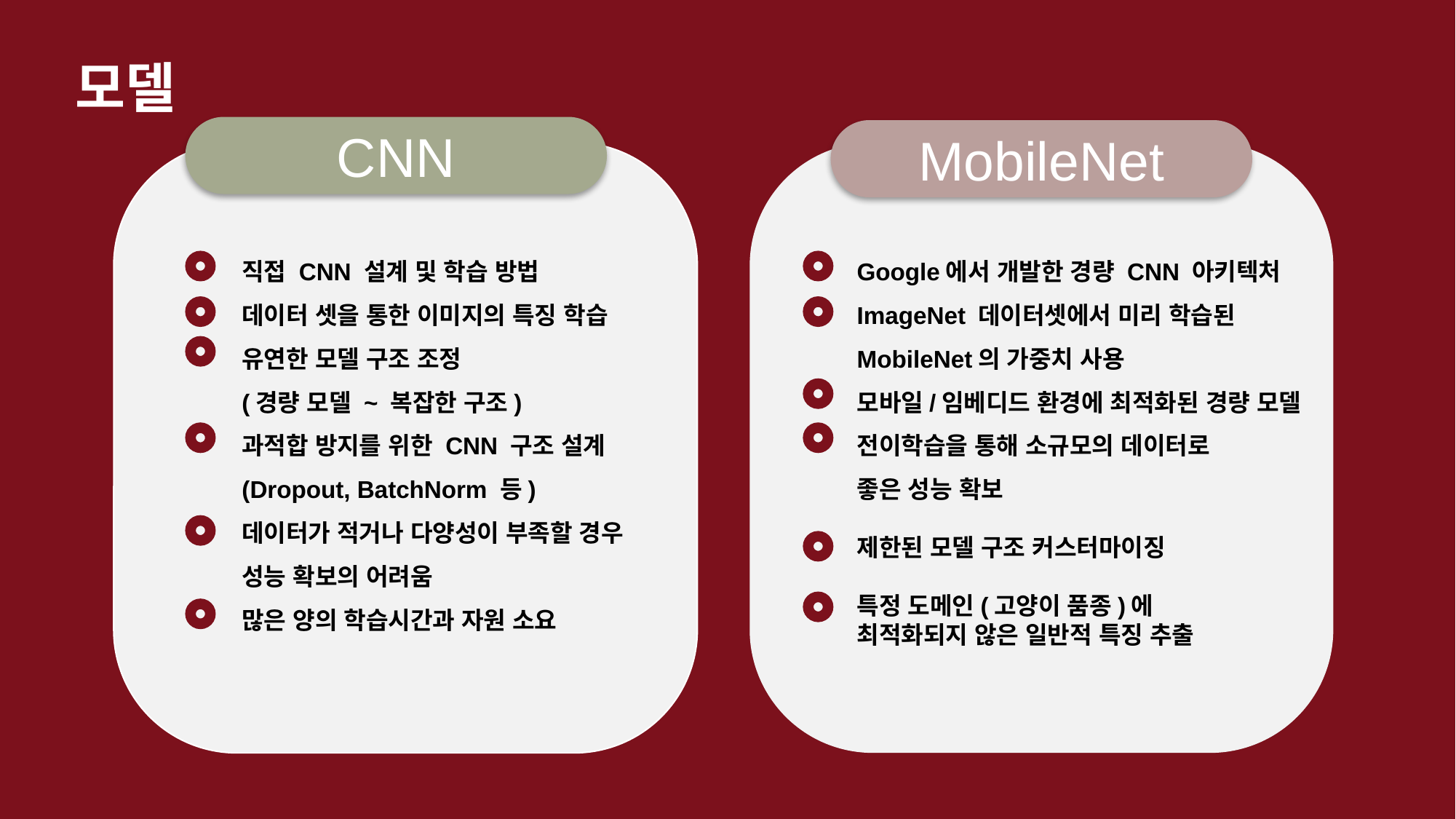

모델
CNN
MobileNet

직접 CNN 설계 및 학습 방법
데이터 셋을 통한 이미지의 특징 학습
유연한 모델 구조 조정
(경량 모델 ~ 복잡한 구조)
과적합 방지를 위한 CNN 구조 설계
(Dropout, BatchNorm 등)
데이터가 적거나 다양성이 부족할 경우
성능 확보의 어려움
많은 양의 학습시간과 자원 소요

Google에서 개발한 경량 CNN 아키텍처
ImageNet 데이터셋에서 미리 학습된
MobileNet의 가중치 사용
모바일/임베디드 환경에 최적화된 경량 모델
전이학습을 통해 소규모의 데이터로
좋은 성능 확보

제한된 모델 구조 커스터마이징

특정 도메인(고양이 품종)에
최적화되지 않은 일반적 특징 추출